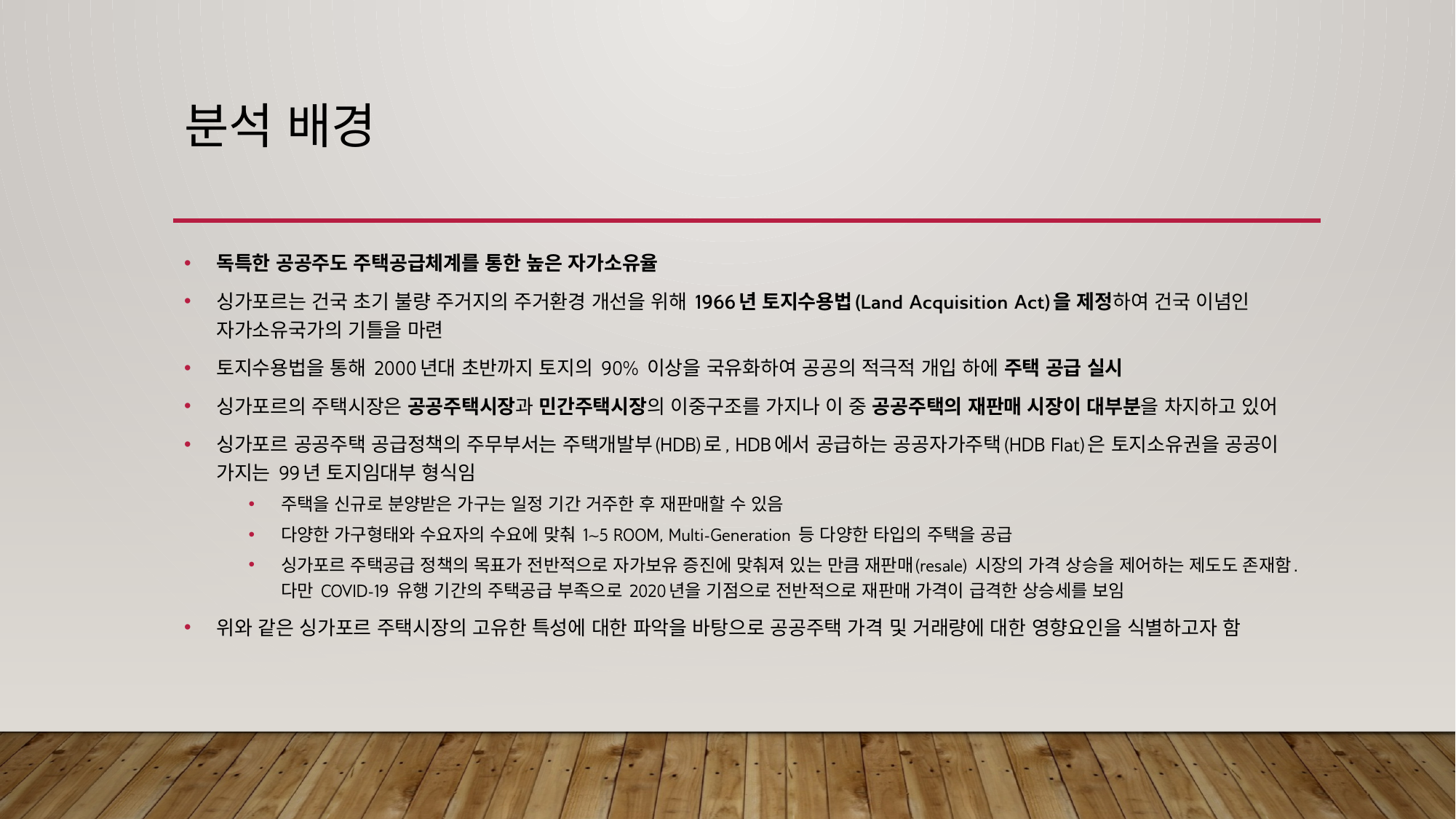

# 분석 배경
독특한 공공주도 주택공급체계를 통한 높은 자가소유율
싱가포르는 건국 초기 불량 주거지의 주거환경 개선을 위해 1966년 토지수용법(Land Acquisition Act)을 제정하여 건국 이념인 자가소유국가의 기틀을 마련
토지수용법을 통해 2000년대 초반까지 토지의 90% 이상을 국유화하여 공공의 적극적 개입 하에 주택 공급 실시
싱가포르의 주택시장은 공공주택시장과 민간주택시장의 이중구조를 가지나 이 중 공공주택의 재판매 시장이 대부분을 차지하고 있어
싱가포르 공공주택 공급정책의 주무부서는 주택개발부(HDB)로, HDB에서 공급하는 공공자가주택(HDB Flat)은 토지소유권을 공공이 가지는 99년 토지임대부 형식임
주택을 신규로 분양받은 가구는 일정 기간 거주한 후 재판매할 수 있음
다양한 가구형태와 수요자의 수요에 맞춰 1~5 ROOM, Multi-Generation 등 다양한 타입의 주택을 공급
싱가포르 주택공급 정책의 목표가 전반적으로 자가보유 증진에 맞춰져 있는 만큼 재판매(resale) 시장의 가격 상승을 제어하는 제도도 존재함. 다만 COVID-19 유행 기간의 주택공급 부족으로 2020년을 기점으로 전반적으로 재판매 가격이 급격한 상승세를 보임
위와 같은 싱가포르 주택시장의 고유한 특성에 대한 파악을 바탕으로 공공주택 가격 및 거래량에 대한 영향요인을 식별하고자 함